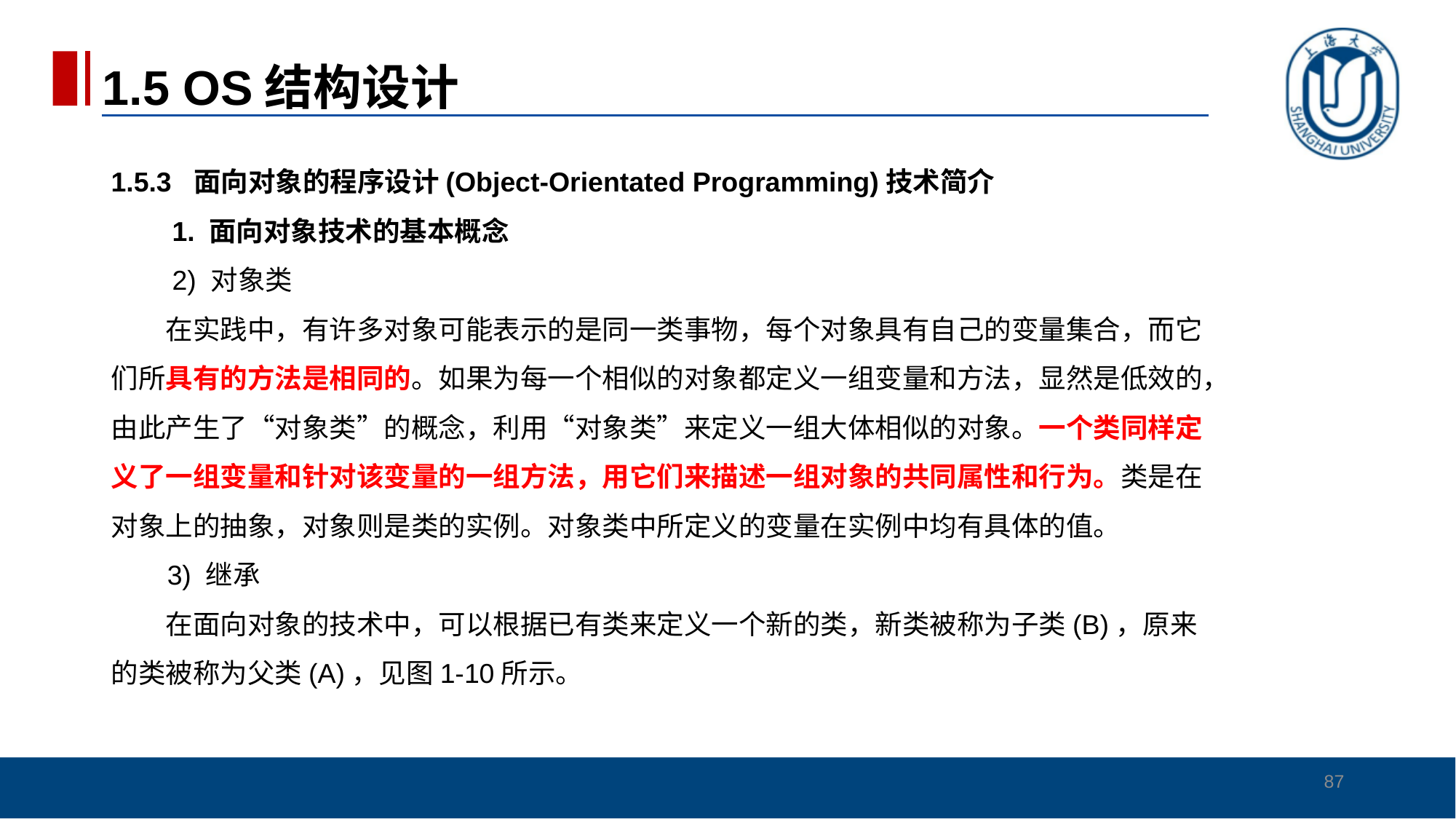

1.5 OS结构设计
# 1.5.3  面向对象的程序设计(Object-Orientated Programming)技术简介 　　1. 面向对象技术的基本概念 　　2) 对象类 　　在实践中，有许多对象可能表示的是同一类事物，每个对象具有自己的变量集合，而它们所具有的方法是相同的。如果为每一个相似的对象都定义一组变量和方法，显然是低效的，由此产生了“对象类”的概念，利用“对象类”来定义一组大体相似的对象。一个类同样定义了一组变量和针对该变量的一组方法，用它们来描述一组对象的共同属性和行为。类是在对象上的抽象，对象则是类的实例。对象类中所定义的变量在实例中均有具体的值。 3) 继承 　　在面向对象的技术中，可以根据已有类来定义一个新的类，新类被称为子类(B)，原来的类被称为父类(A)，见图1-10所示。
87